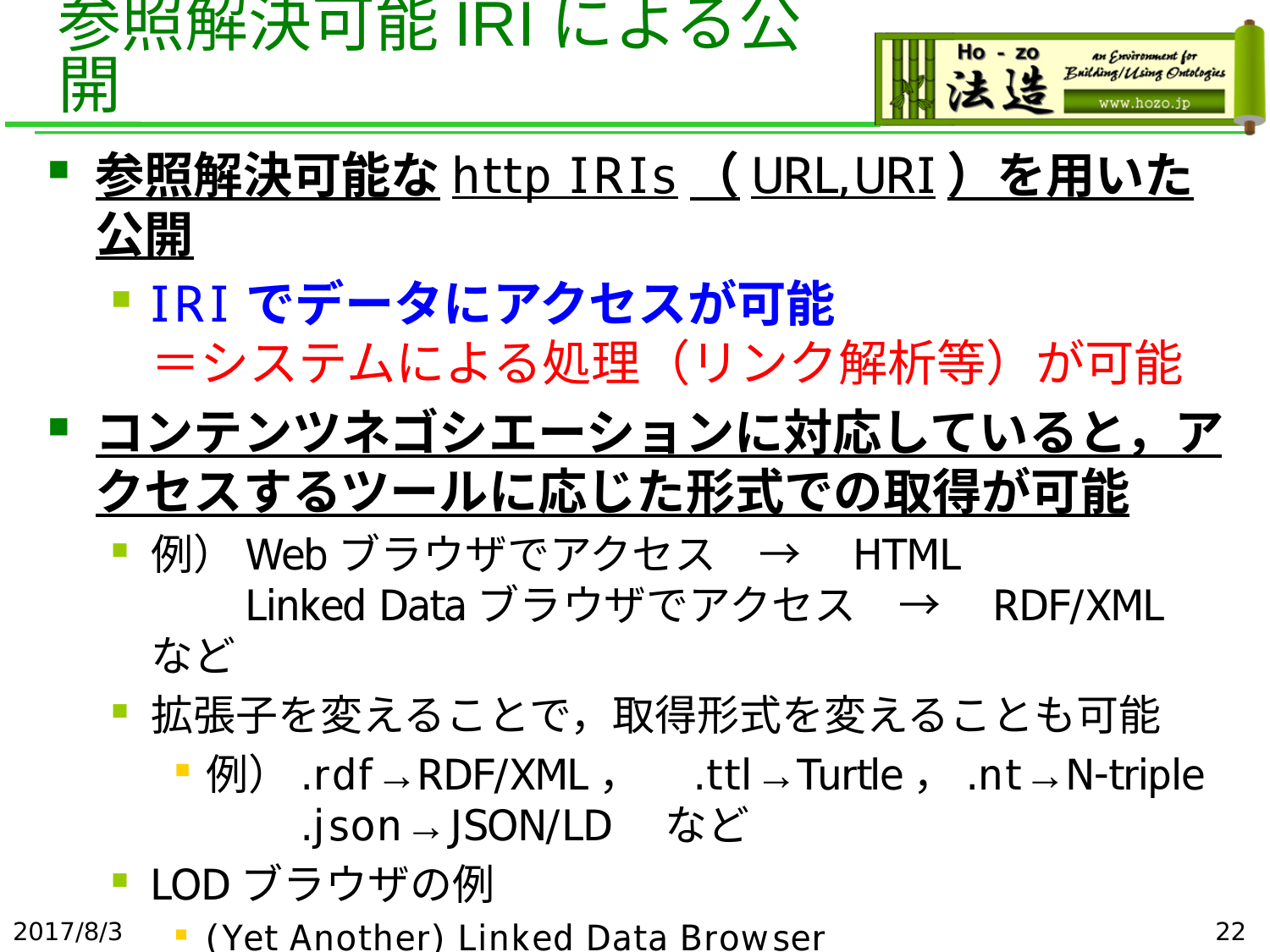

# 参照解決可能IRIによる公開
参照解決可能なhttp IRIs（URL,URI）を用いた公開
IRIでデータにアクセスが可能
＝システムによる処理（リンク解析等）が可能
コンテンツネゴシエーションに対応していると，アクセスするツールに応じた形式での取得が可能
例）Webブラウザでアクセス　→　HTML
　　Linked Dataブラウザでアクセス　→　RDF/XML　など
拡張子を変えることで，取得形式を変えることも可能
例）.rdf→RDF/XML，　.ttl→Turtle，.nt→N-triple
　　.json→JSON/LD　など
LODブラウザの例
(Yet Another) Linked Data Browser
http://www.kanzaki.com/works/2014/pub/ld-browser
2017/8/3
22